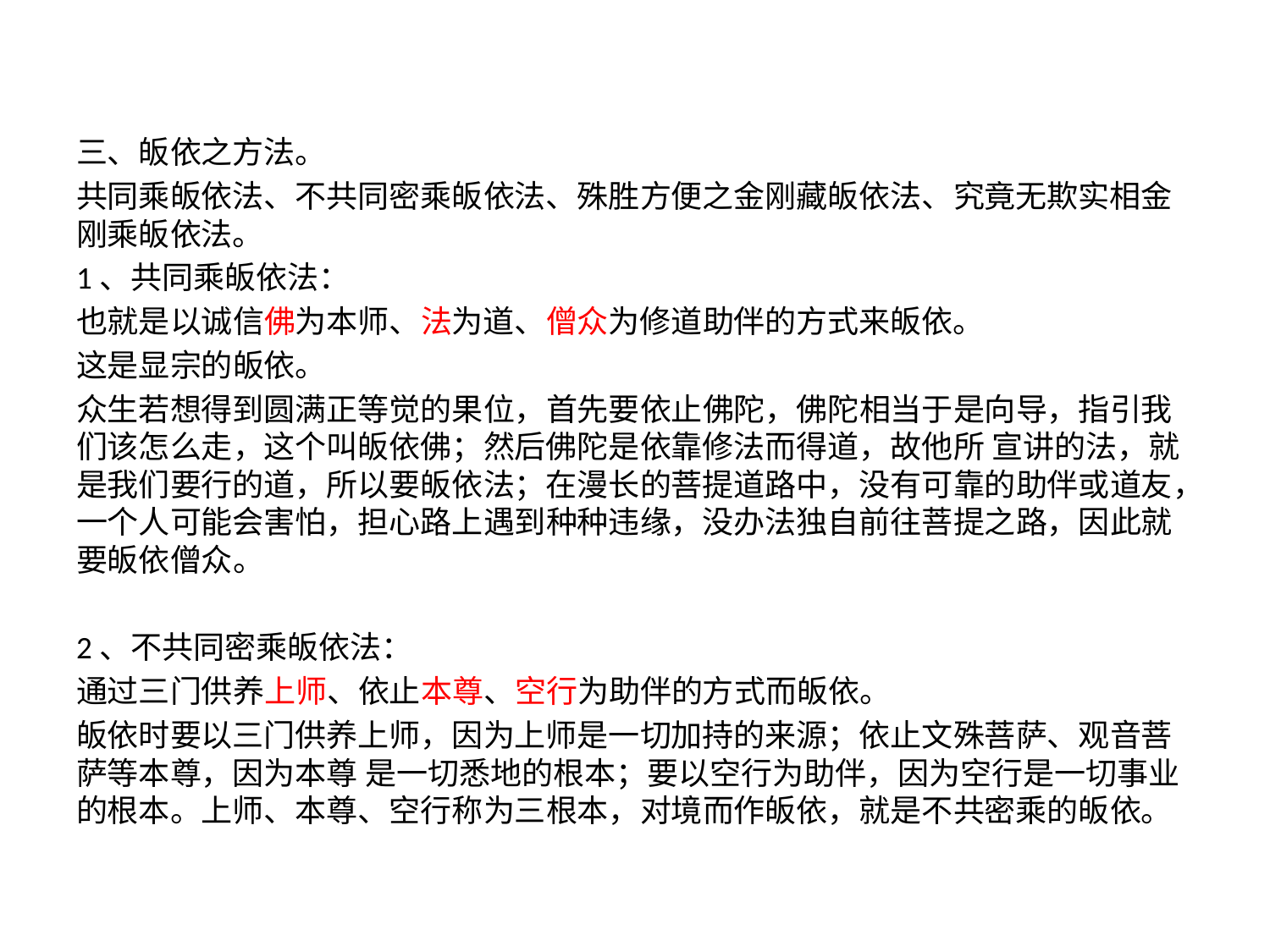

#
三、皈依之方法。
共同乘皈依法、不共同密乘皈依法、殊胜方便之金刚藏皈依法、究竟无欺实相金刚乘皈依法。
1、共同乘皈依法：
也就是以诚信佛为本师、法为道、僧众为修道助伴的方式来皈依。
这是显宗的皈依。
众生若想得到圆满正等觉的果位，首先要依止佛陀，佛陀相当于是向导，指引我们该怎么走，这个叫皈依佛；然后佛陀是依靠修法而得道，故他所 宣讲的法，就是我们要行的道，所以要皈依法；在漫长的菩提道路中，没有可靠的助伴或道友，一个人可能会害怕，担心路上遇到种种违缘，没办法独自前往菩提之路，因此就要皈依僧众。

2、不共同密乘皈依法：
通过三门供养上师、依止本尊、空行为助伴的方式而皈依。
皈依时要以三门供养上师，因为上师是一切加持的来源；依止文殊菩萨、观音菩萨等本尊，因为本尊 是一切悉地的根本；要以空行为助伴，因为空行是一切事业的根本。上师、本尊、空行称为三根本，对境而作皈依，就是不共密乘的皈依。